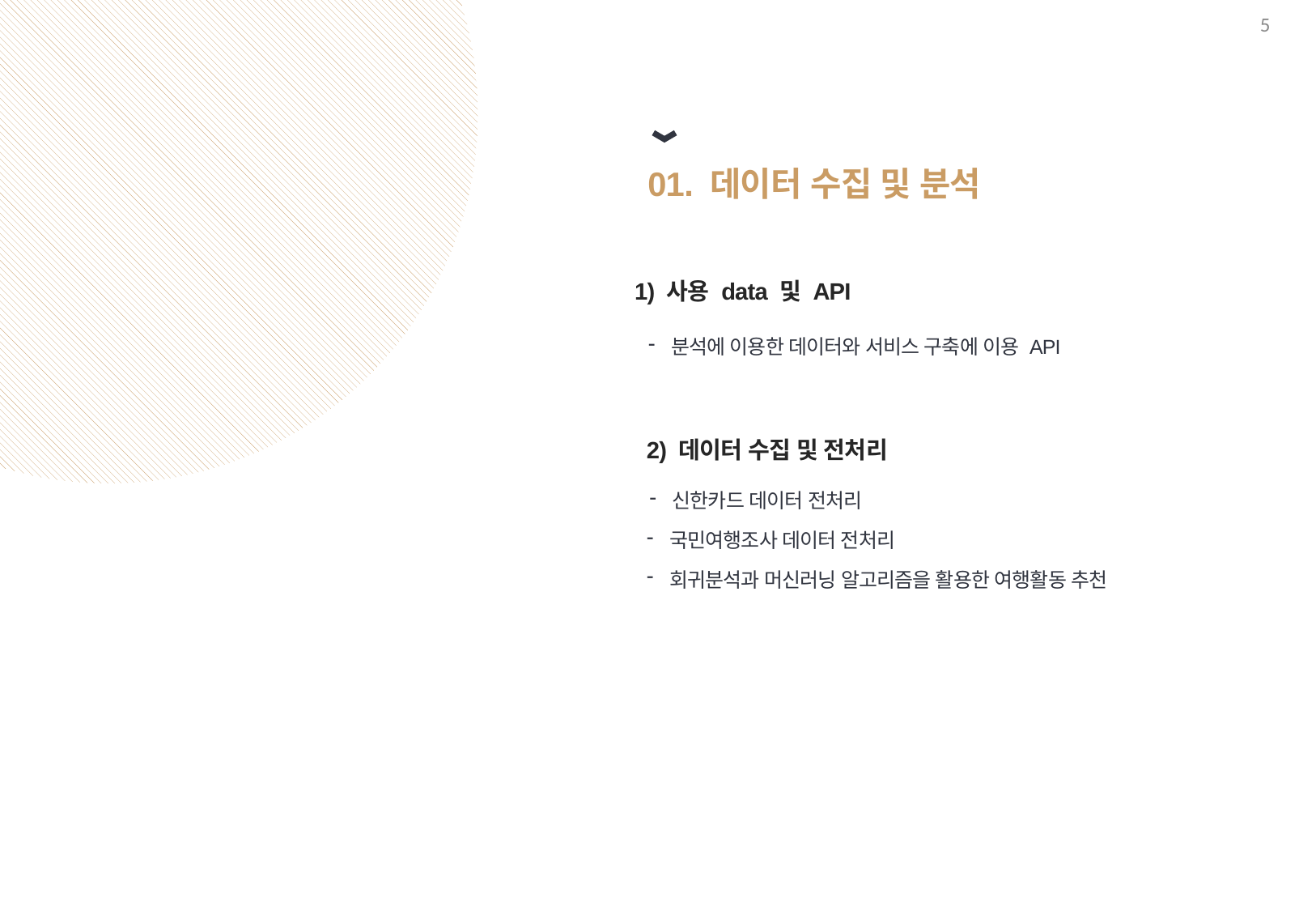

5

01. 데이터 수집 및 분석
1) 사용 data 및 API
분석에 이용한 데이터와 서비스 구축에 이용 API
2) 데이터 수집 및 전처리
신한카드 데이터 전처리
국민여행조사 데이터 전처리
회귀분석과 머신러닝 알고리즘을 활용한 여행활동 추천